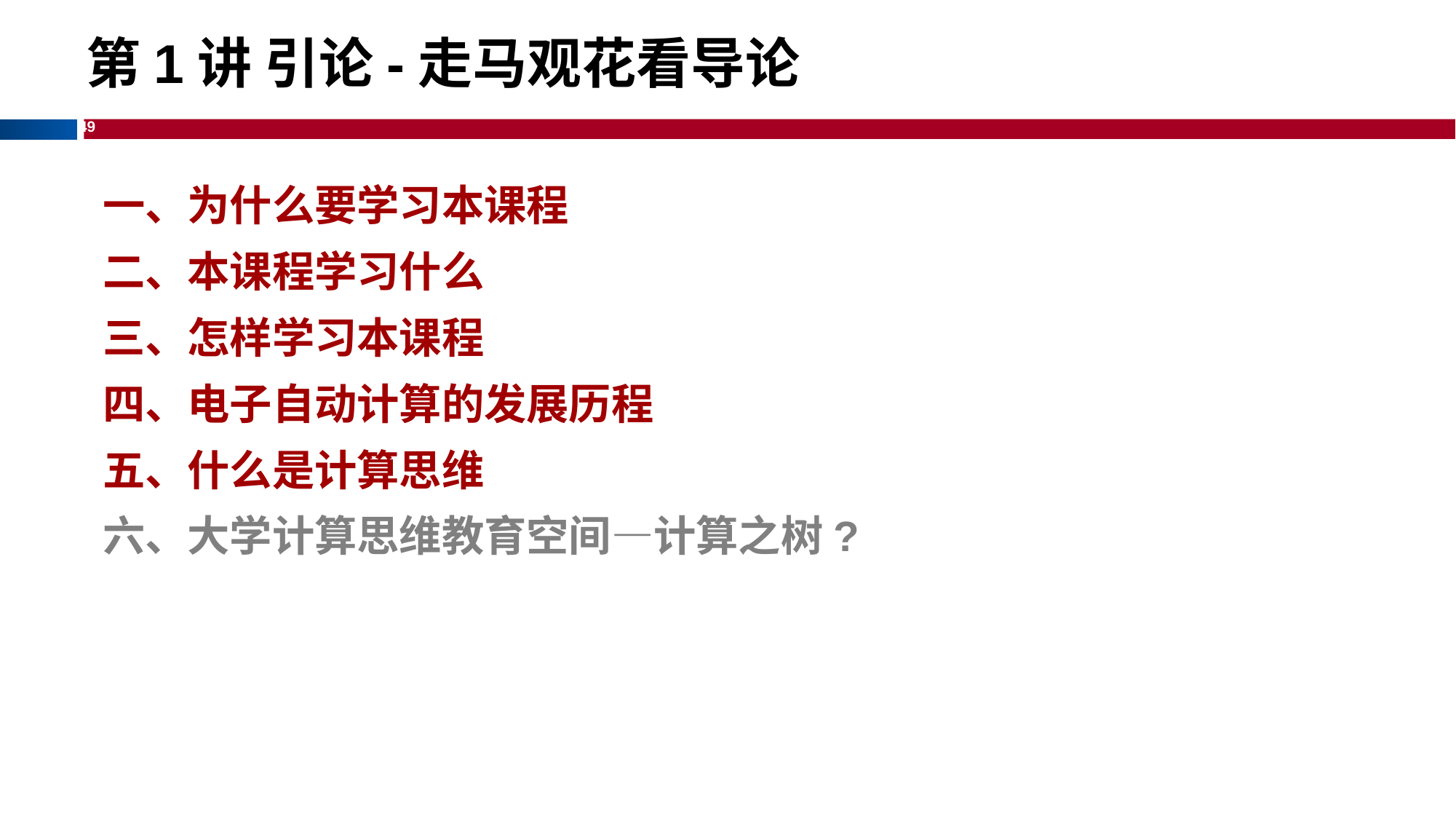

# 第1讲 引论-走马观花看导论
一、为什么要学习本课程
二、本课程学习什么
三、怎样学习本课程
四、电子自动计算的发展历程
五、什么是计算思维
六、大学计算思维教育空间—计算之树?